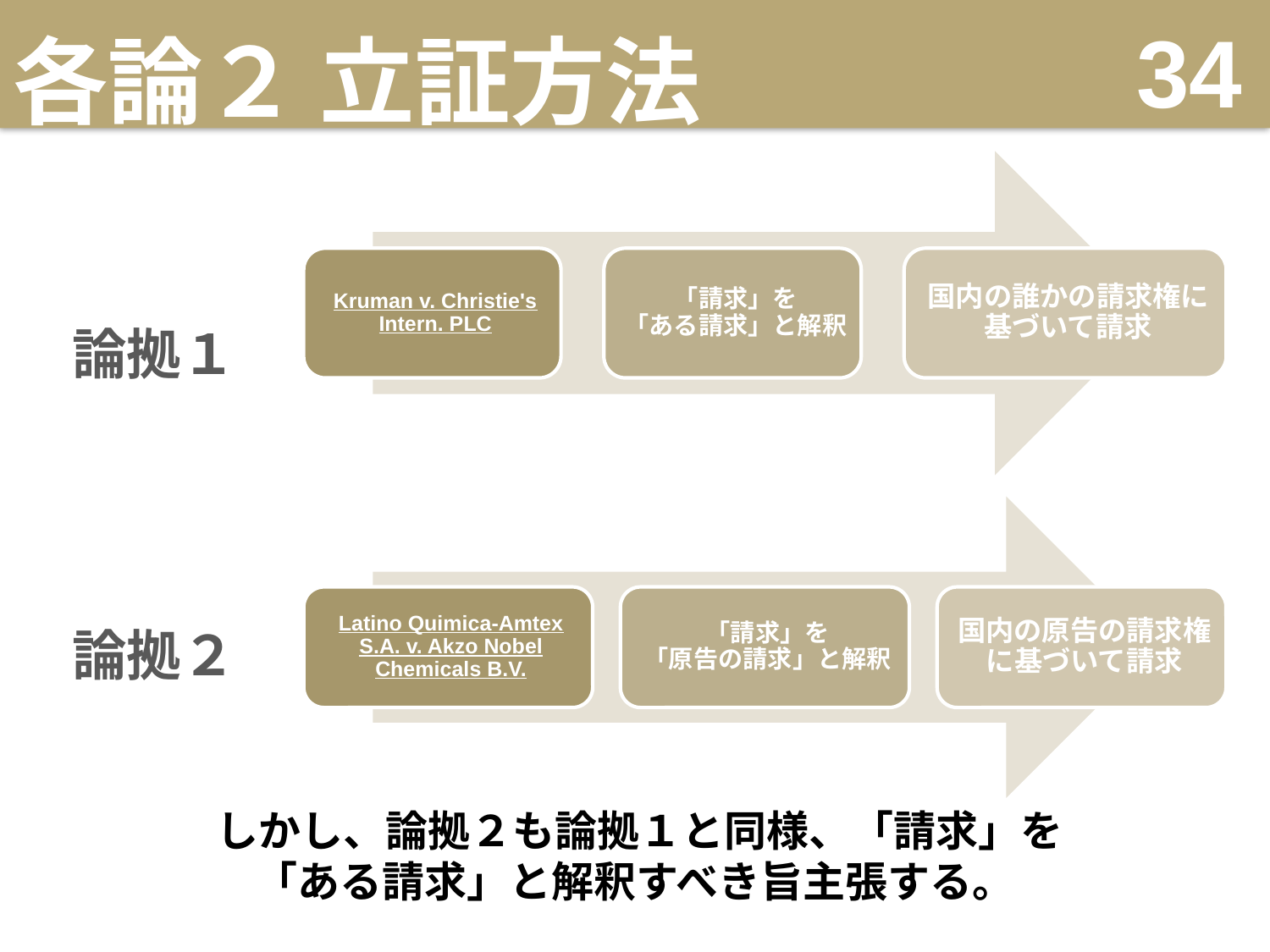

# 各論２ 立証方法
34
Kruman v. Christie's Intern. PLC
「請求」を
「ある請求」と解釈
国内の誰かの請求権に基づいて請求

論拠１

Latino Quimica-Amtex S.A. v. Akzo Nobel Chemicals B.V.
「請求」を
「原告の請求」と解釈
国内の原告の請求権に基づいて請求
論拠２
しかし、論拠２も論拠１と同様、「請求」を
「ある請求」と解釈すべき旨主張する。